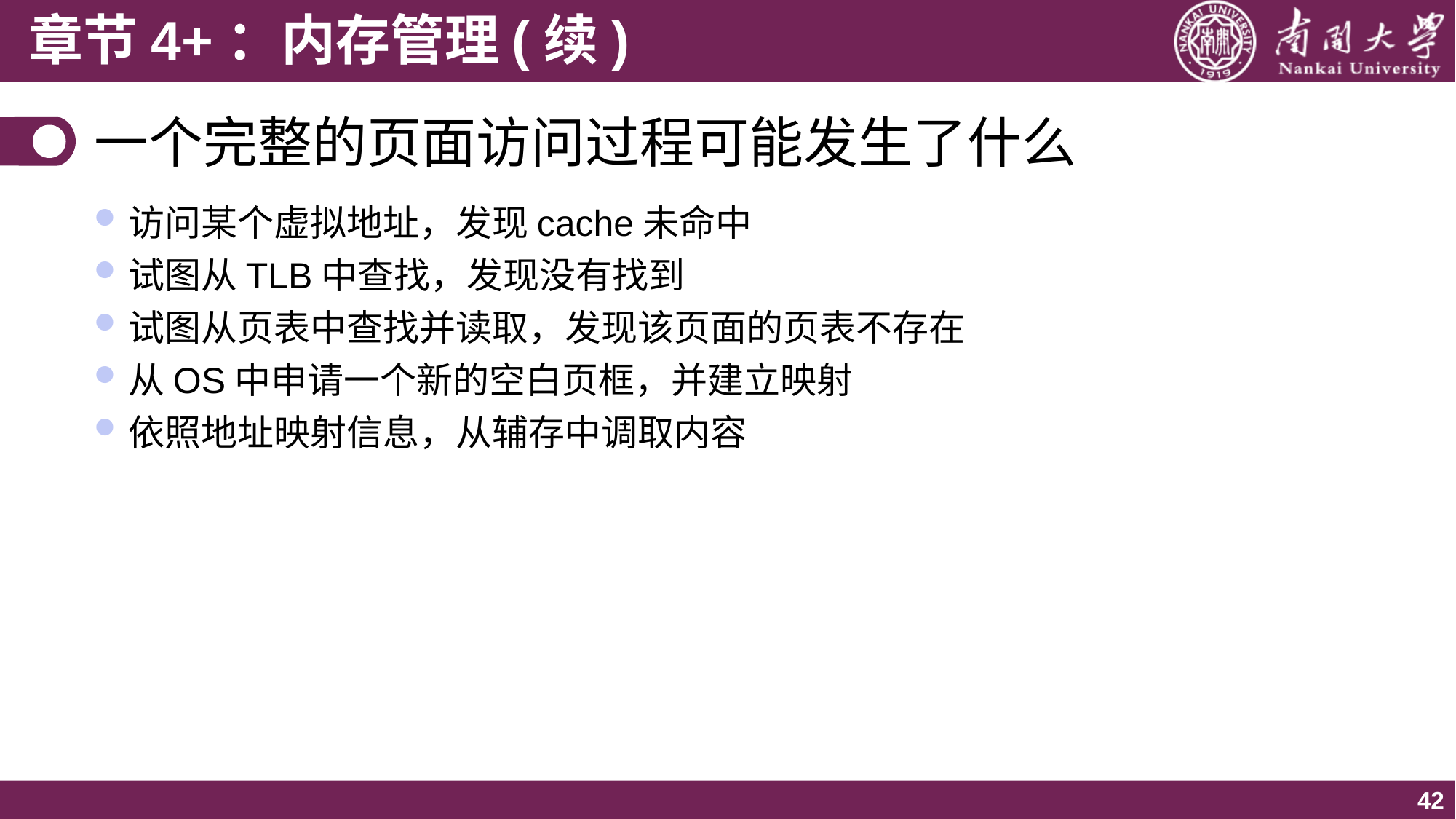

# 一个完整的页面访问过程可能发生了什么
访问某个虚拟地址，发现cache未命中
试图从TLB中查找，发现没有找到
试图从页表中查找并读取，发现该页面的页表不存在
从OS中申请一个新的空白页框，并建立映射
依照地址映射信息，从辅存中调取内容
42